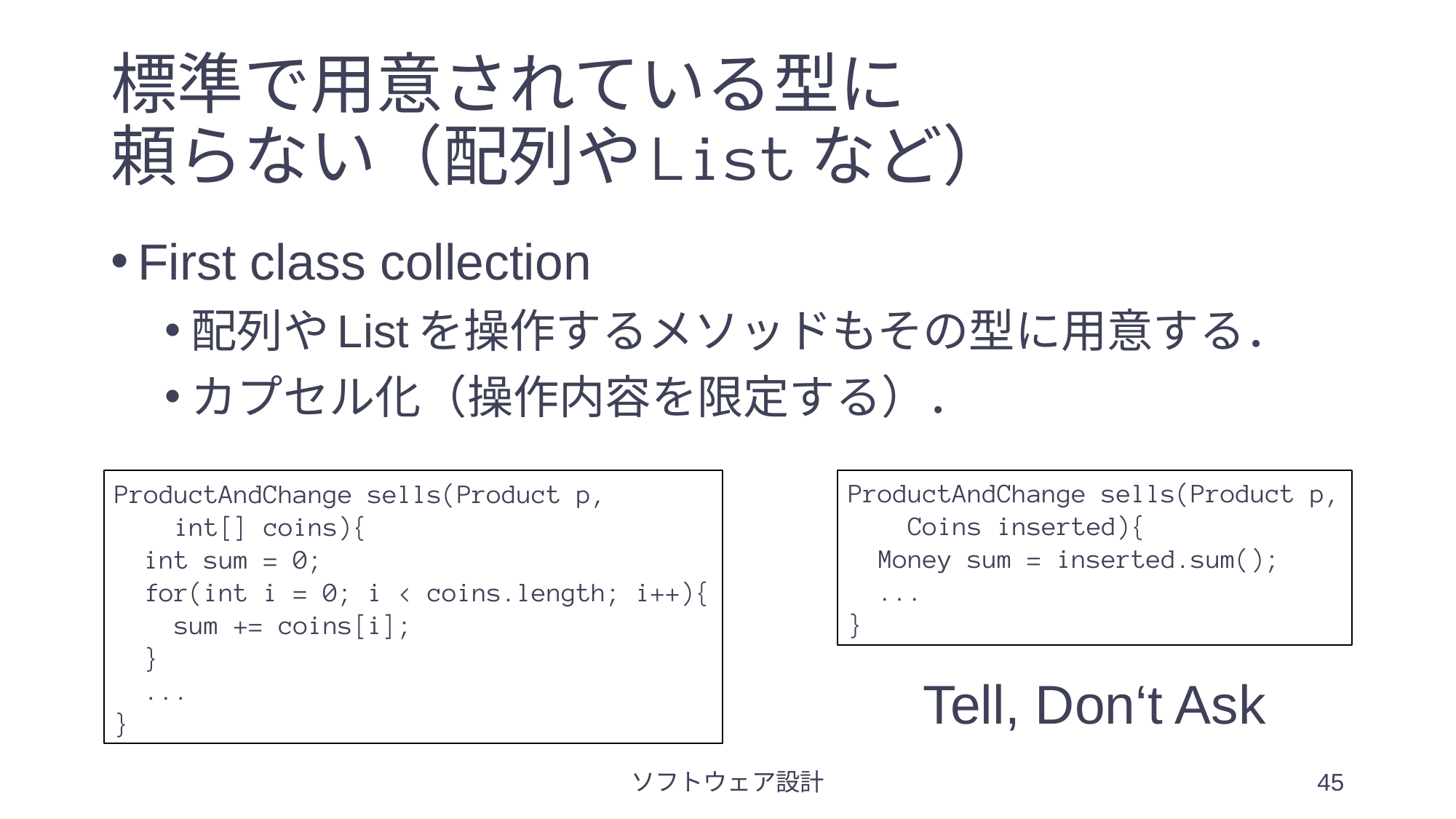

# 標準で用意されている型に 頼らない（配列やListなど）
First class collection
配列やListを操作するメソッドもその型に用意する．
カプセル化（操作内容を限定する）．

ProductAndChange sells(Product p,
    Coins inserted){
  Money sum = inserted.sum();
  ...
}
ProductAndChange sells(Product p,
    int[] coins){
  int sum = 0;
  for(int i = 0; i < coins.length; i++){
    sum += coins[i];
  }
  ...
}
Tell, Don‘t Ask
ソフトウェア設計
45